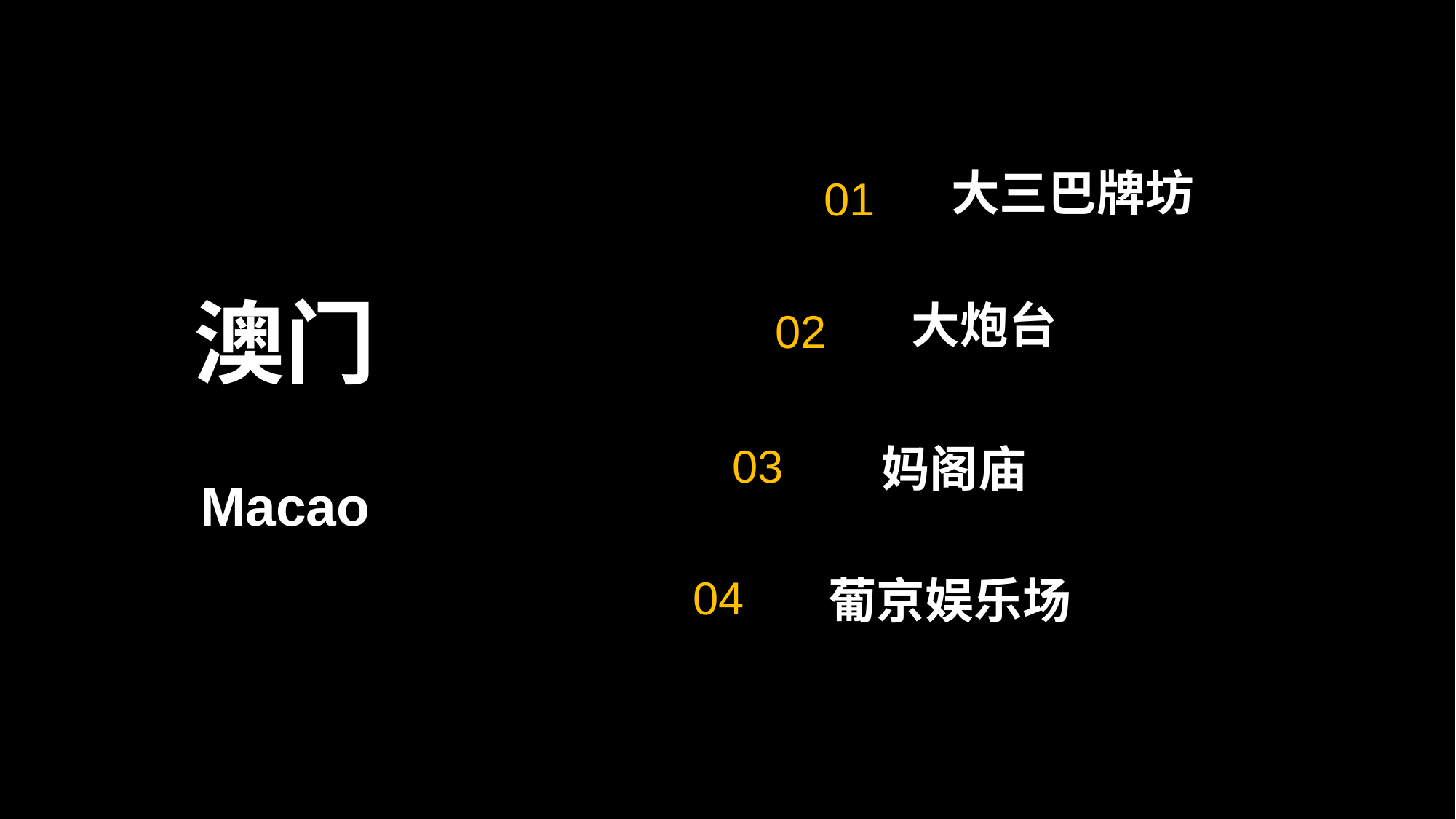

01
大三巴牌坊
澳门
02
大炮台
03
妈阁庙
Macao
04
葡京娱乐场